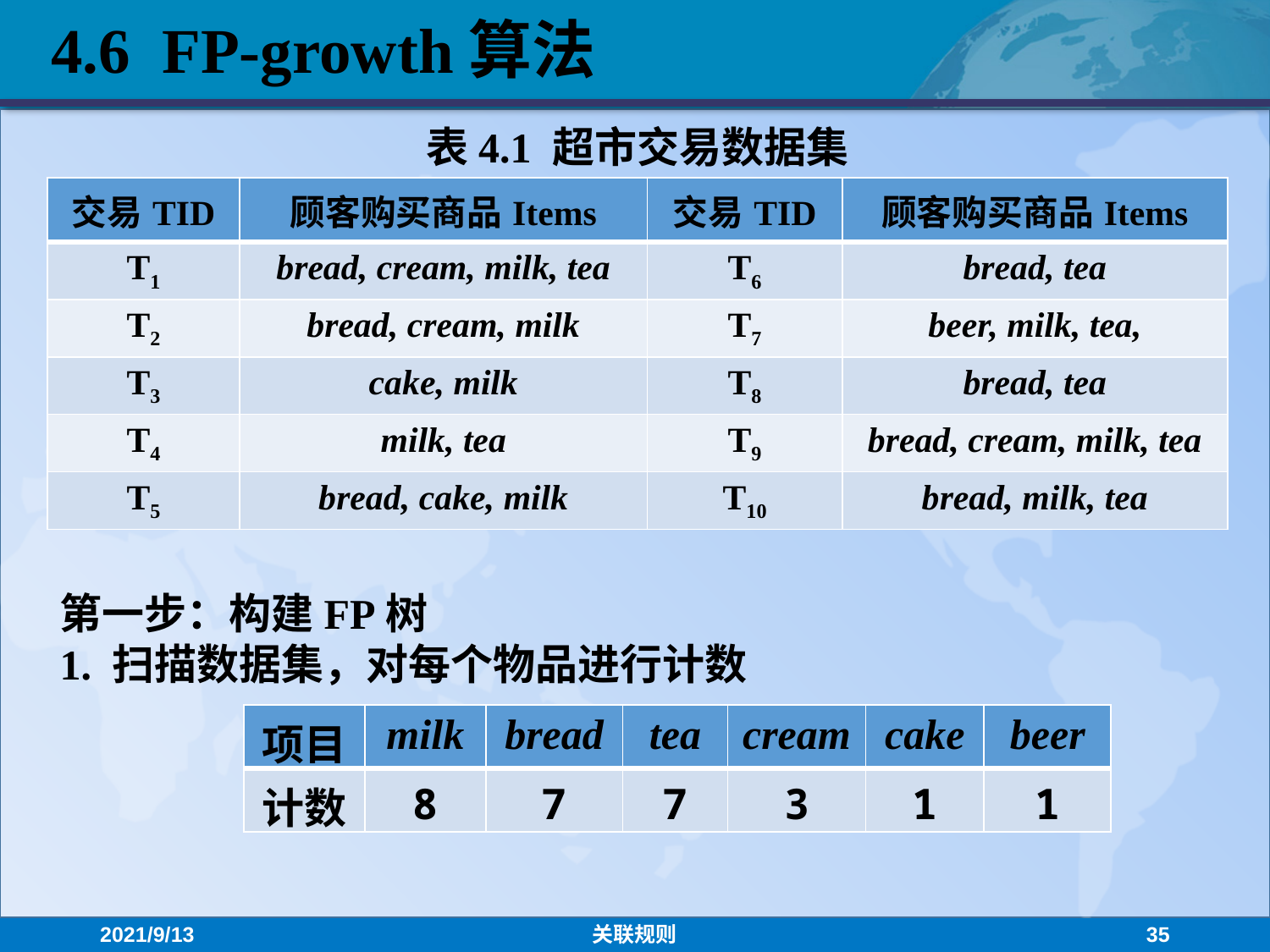

4.6  FP-growth算法
表4.1 超市交易数据集
| 交易TID | 顾客购买商品Items | 交易TID | 顾客购买商品Items |
| --- | --- | --- | --- |
| T1 | bread, cream, milk, tea | T6 | bread, tea |
| T2 | bread, cream, milk | T7 | beer, milk, tea, |
| T3 | cake, milk | T8 | bread, tea |
| T4 | milk, tea | T9 | bread, cream, milk, tea |
| T5 | bread, cake, milk | T10 | bread, milk, tea |
第一步：构建FP树
1. 扫描数据集，对每个物品进行计数
| 项目 | milk | bread | tea | cream | cake | beer |
| --- | --- | --- | --- | --- | --- | --- |
| 计数 | 8 | 7 | 7 | 3 | 1 | 1 |
2021/9/13
关联规则
35